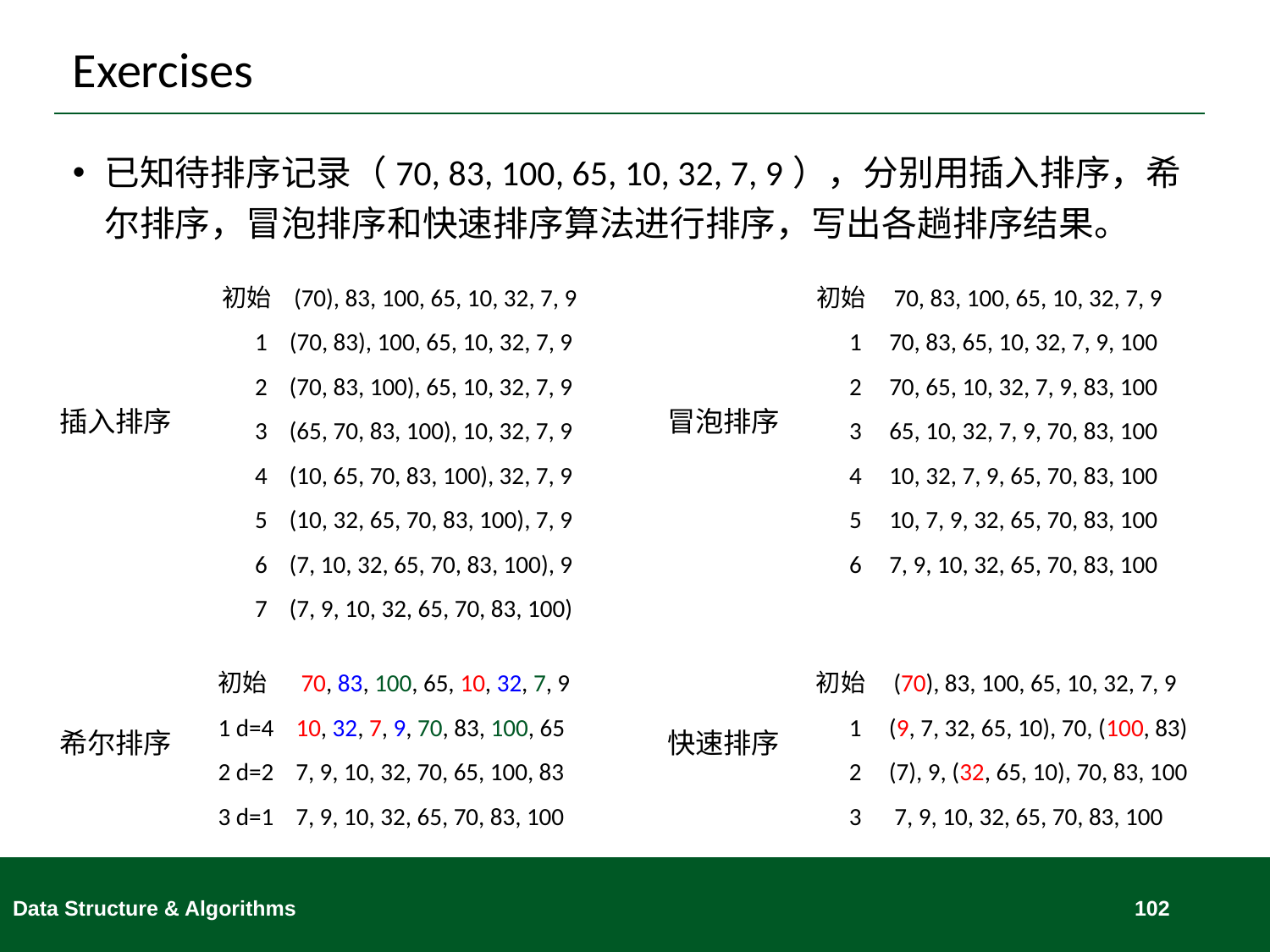

# Exercises
已知待排序记录（70, 83, 100, 65, 10, 32, 7, 9），分别用插入排序，希尔排序，冒泡排序和快速排序算法进行排序，写出各趟排序结果。
初始   (70), 83, 100, 65, 10, 32, 7, 9
      1    (70, 83), 100, 65, 10, 32, 7, 9
      2    (70, 83, 100), 65, 10, 32, 7, 9
      3    (65, 70, 83, 100), 10, 32, 7, 9
      4    (10, 65, 70, 83, 100), 32, 7, 9
      5    (10, 32, 65, 70, 83, 100), 7, 9
      6    (7, 10, 32, 65, 70, 83, 100), 9
      7    (7, 9, 10, 32, 65, 70, 83, 100)
初始    70, 83, 100, 65, 10, 32, 7, 9
      1     70, 83, 65, 10, 32, 7, 9, 100
      2     70, 65, 10, 32, 7, 9, 83, 100
      3     65, 10, 32, 7, 9, 70, 83, 100
      4     10, 32, 7, 9, 65, 70, 83, 100
      5     10, 7, 9, 32, 65, 70, 83, 100
      6     7, 9, 10, 32, 65, 70, 83, 100
插入排序
冒泡排序
初始    (70), 83, 100, 65, 10, 32, 7, 9
      1     (9, 7, 32, 65, 10), 70, (100, 83)
      2     (7), 9, (32, 65, 10), 70, 83, 100
      3      7, 9, 10, 32, 65, 70, 83, 100
初始     70, 83, 100, 65, 10, 32, 7, 9
1 d=4    10, 32, 7, 9, 70, 83, 100, 65
2 d=2    7, 9, 10, 32, 70, 65, 100, 83
3 d=1    7, 9, 10, 32, 65, 70, 83, 100
快速排序
希尔排序
Data Structure & Algorithms
102